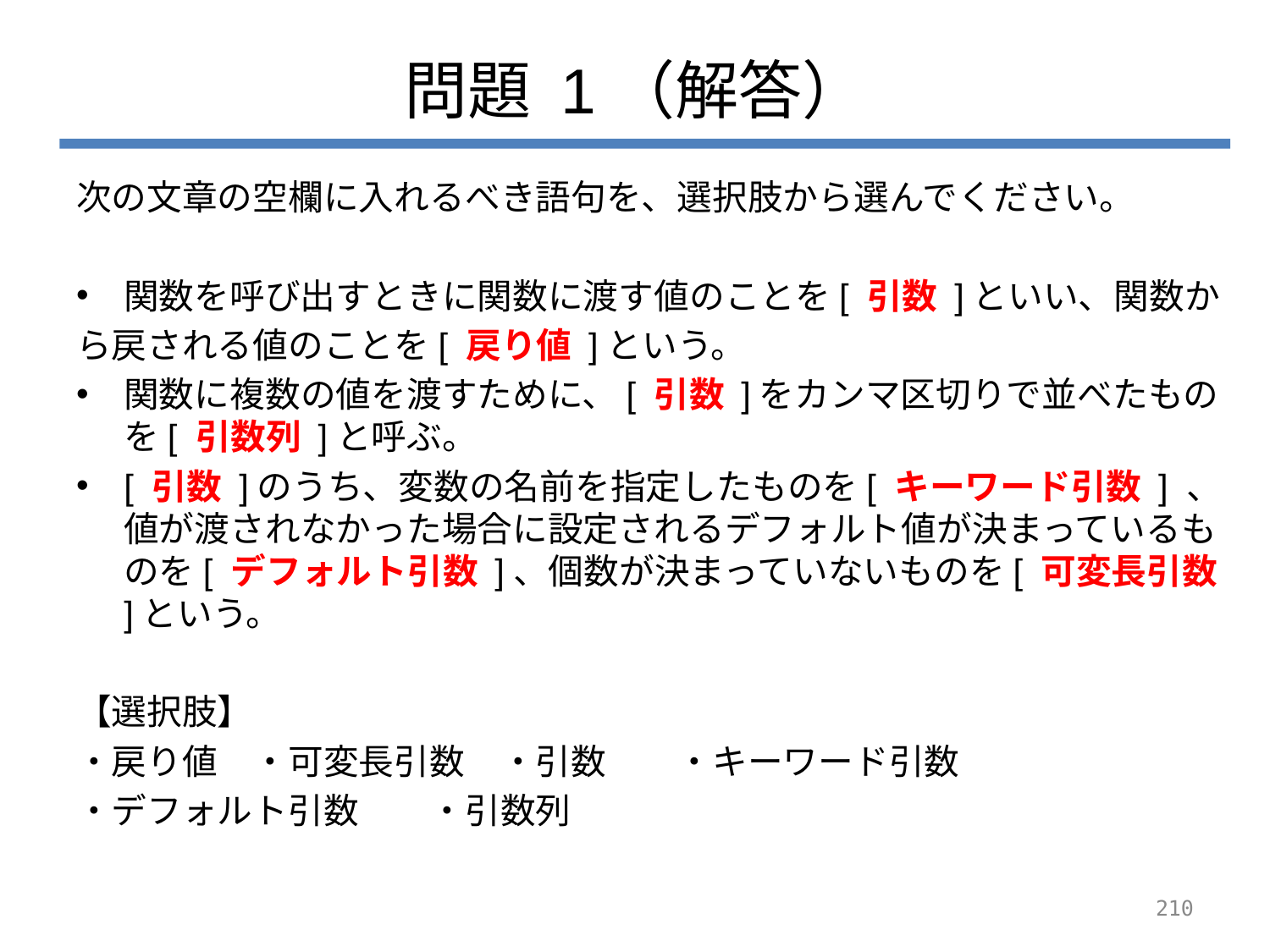

# 問題 1（解答）
次の文章の空欄に入れるべき語句を、選択肢から選んでください。

関数を呼び出すときに関数に渡す値のことを[ 引数 ]といい、関数か
ら戻される値のことを[ 戻り値 ]という。
関数に複数の値を渡すために、[ 引数 ]をカンマ区切りで並べたものを[ 引数列 ]と呼ぶ。
[ 引数 ]のうち、変数の名前を指定したものを[ キーワード引数 ] 、値が渡されなかった場合に設定されるデフォルト値が決まっているものを[ デフォルト引数 ]、個数が決まっていないものを[ 可変長引数 ]という。

【選択肢】
・戻り値　・可変長引数　・引数　　・キーワード引数
・デフォルト引数　　・引数列
210